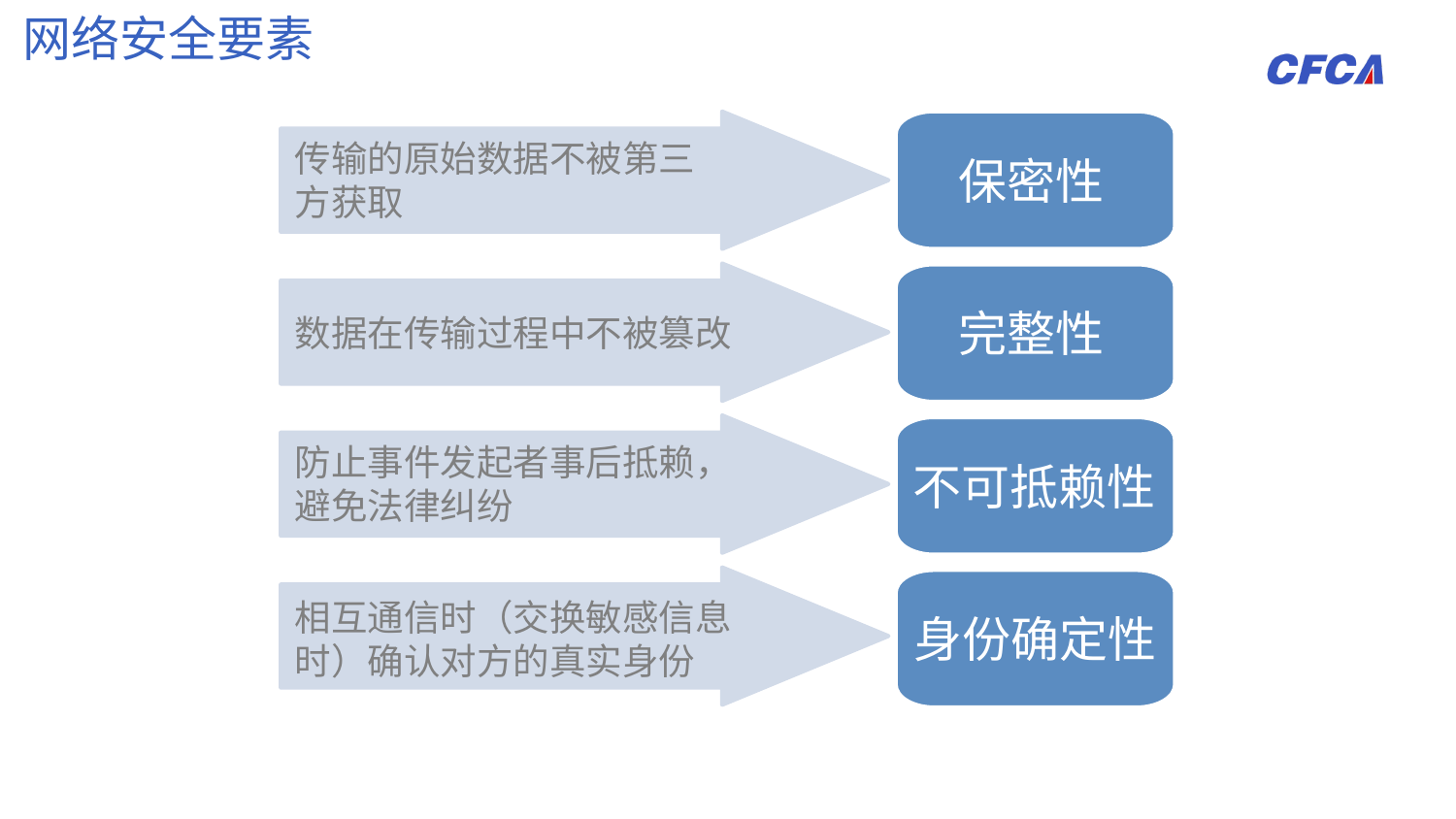

网络安全要素

传输的原始数据不被第三方获取
保密性

完整性
数据在传输过程中不被篡改

防止事件发起者事后抵赖，避免法律纠纷
不可抵赖性

相互通信时（交换敏感信息时）确认对方的真实身份
身份确定性